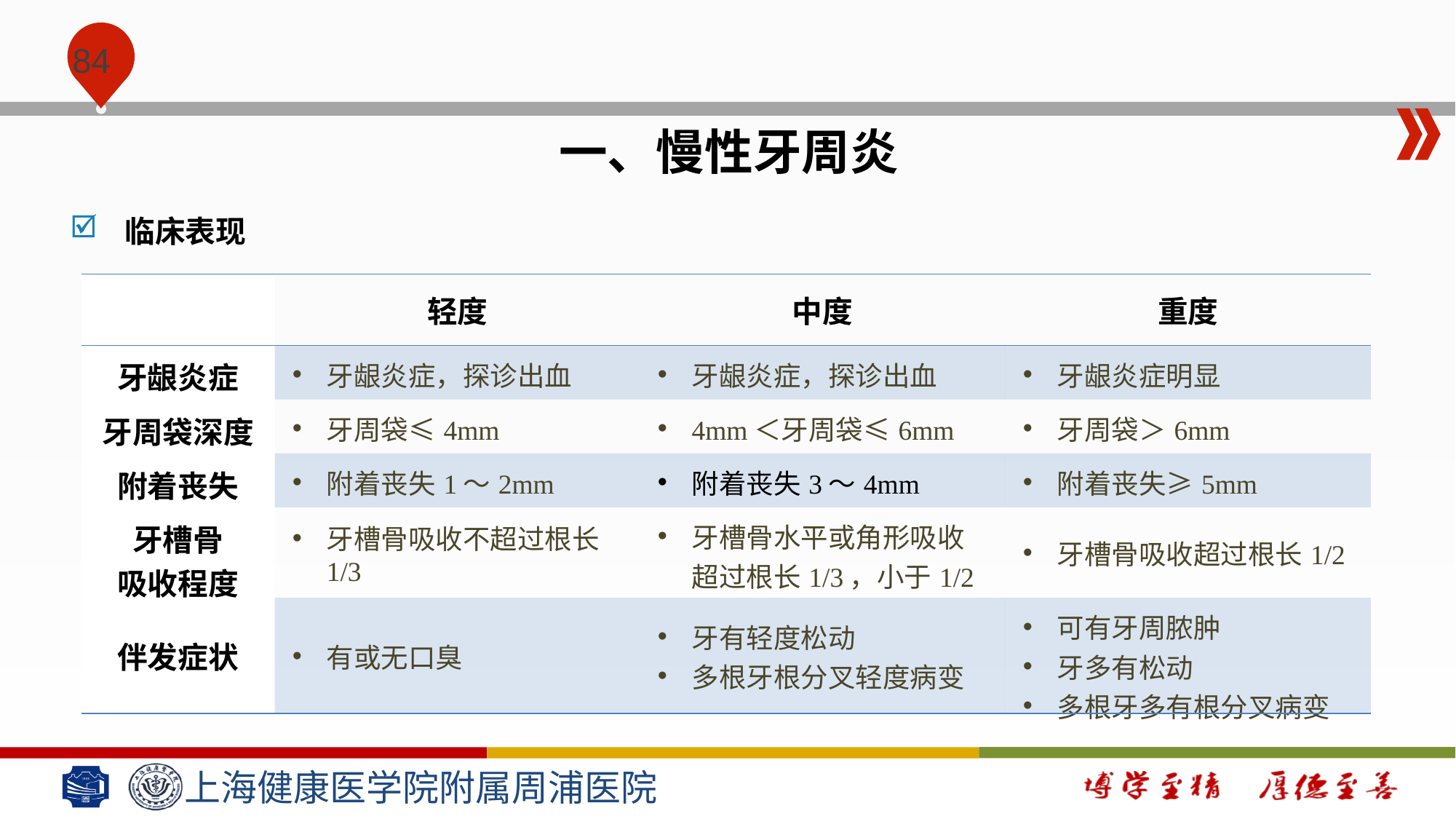

#
一、慢性牙周炎
临床表现
|  | 轻度 | 中度 | 重度 |
| --- | --- | --- | --- |
| 牙龈炎症 | 牙龈炎症，探诊出血 | 牙龈炎症，探诊出血 | 牙龈炎症明显 |
| 牙周袋深度 | 牙周袋≤4mm | 4mm＜牙周袋≤6mm | 牙周袋＞6mm |
| 附着丧失 | 附着丧失1～2mm | 附着丧失3～4mm | 附着丧失≥5mm |
| 牙槽骨 吸收程度 | 牙槽骨吸收不超过根长1/3 | 牙槽骨水平或角形吸收超过根长1/3，小于1/2 | 牙槽骨吸收超过根长1/2 |
| 伴发症状 | 有或无口臭 | 牙有轻度松动 多根牙根分叉轻度病变 | 可有牙周脓肿 牙多有松动 多根牙多有根分叉病变 |